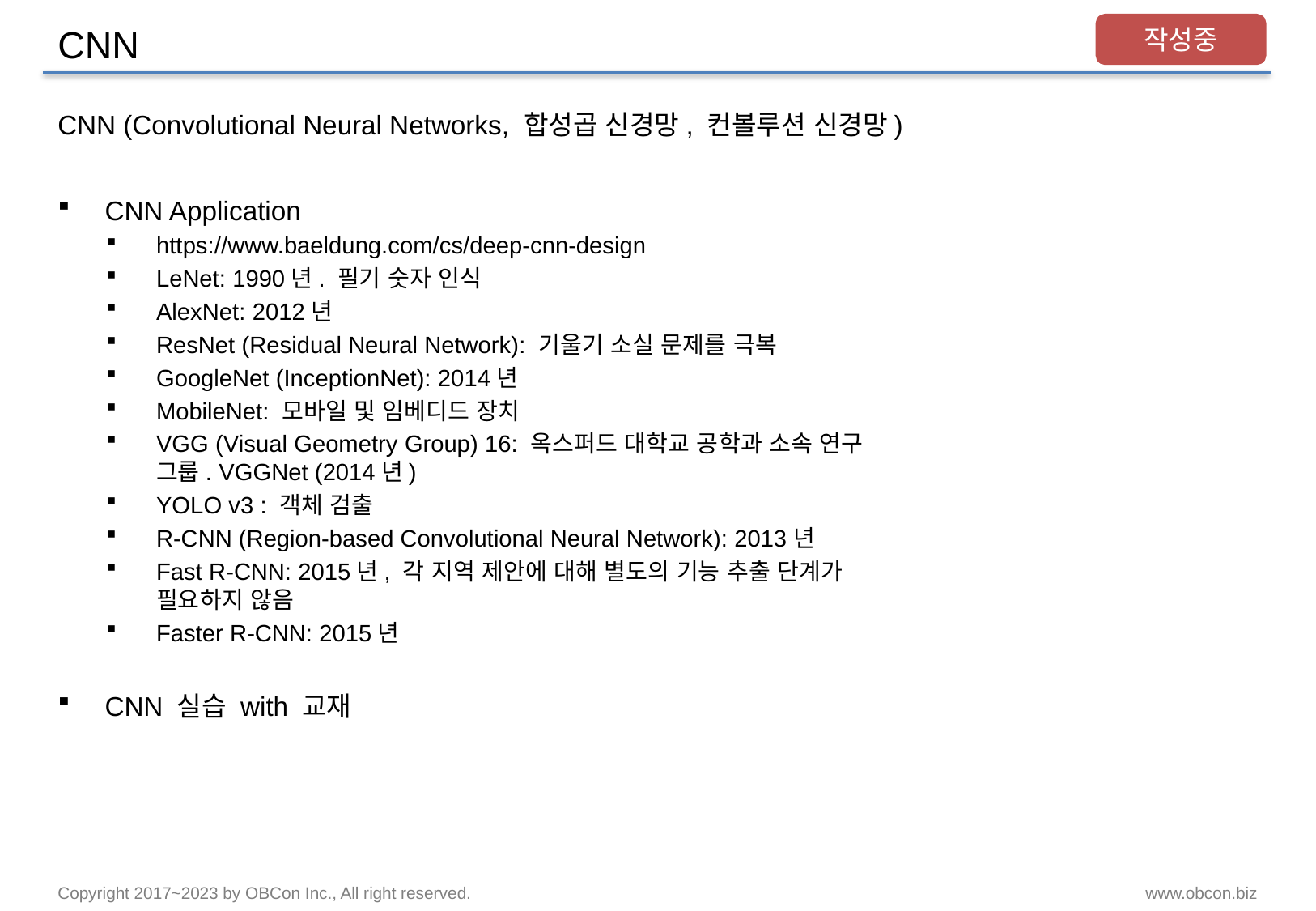

# CNN
작성중
CNN (Convolutional Neural Networks, 합성곱 신경망, 컨볼루션 신경망)
CNN Application
https://www.baeldung.com/cs/deep-cnn-design
LeNet: 1990년. 필기 숫자 인식
AlexNet: 2012년
ResNet (Residual Neural Network): 기울기 소실 문제를 극복
GoogleNet (InceptionNet): 2014년
MobileNet: 모바일 및 임베디드 장치
VGG (Visual Geometry Group) 16: 옥스퍼드 대학교 공학과 소속 연구 그룹. VGGNet (2014년)
YOLO v3 : 객체 검출
R-CNN (Region-based Convolutional Neural Network): 2013년
Fast R-CNN: 2015년, 각 지역 제안에 대해 별도의 기능 추출 단계가 필요하지 않음
Faster R-CNN: 2015년

CNN 실습 with 교재